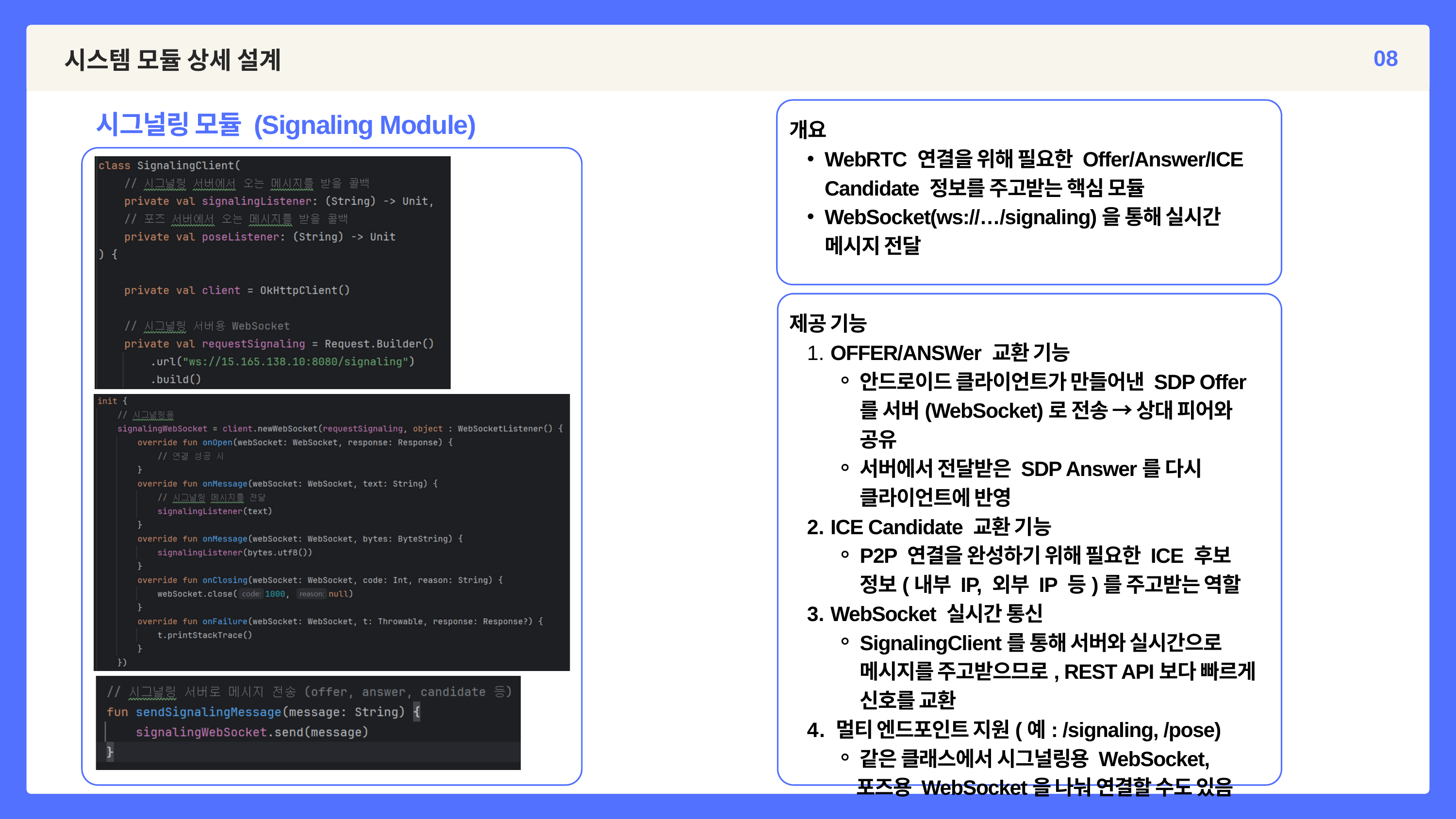

08
시스템 모듈 상세 설계

시그널링 모듈 (Signaling Module)
개요
WebRTC 연결을 위해 필요한 Offer/Answer/ICE Candidate 정보를 주고받는 핵심 모듈
WebSocket(ws://…/signaling)을 통해 실시간        메시지 전달

제공 기능
 OFFER/ANSWer 교환 기능
안드로이드 클라이언트가 만들어낸 SDP Offer를 서버(WebSocket)로 전송 → 상대 피어와 공유
서버에서 전달받은 SDP Answer를 다시 클라이언트에 반영
 ICE Candidate 교환 기능
P2P 연결을 완성하기 위해 필요한 ICE 후보 정보(내부 IP, 외부 IP 등)를 주고받는 역할
 WebSocket 실시간 통신
SignalingClient를 통해 서버와 실시간으로          메시지를 주고받으므로, REST API보다 빠르게    신호를 교환
 멀티 엔드포인트 지원(예: /signaling, /pose)
같은 클래스에서 시그널링용 WebSocket,
               포즈용 WebSocket을 나눠 연결할 수도 있음